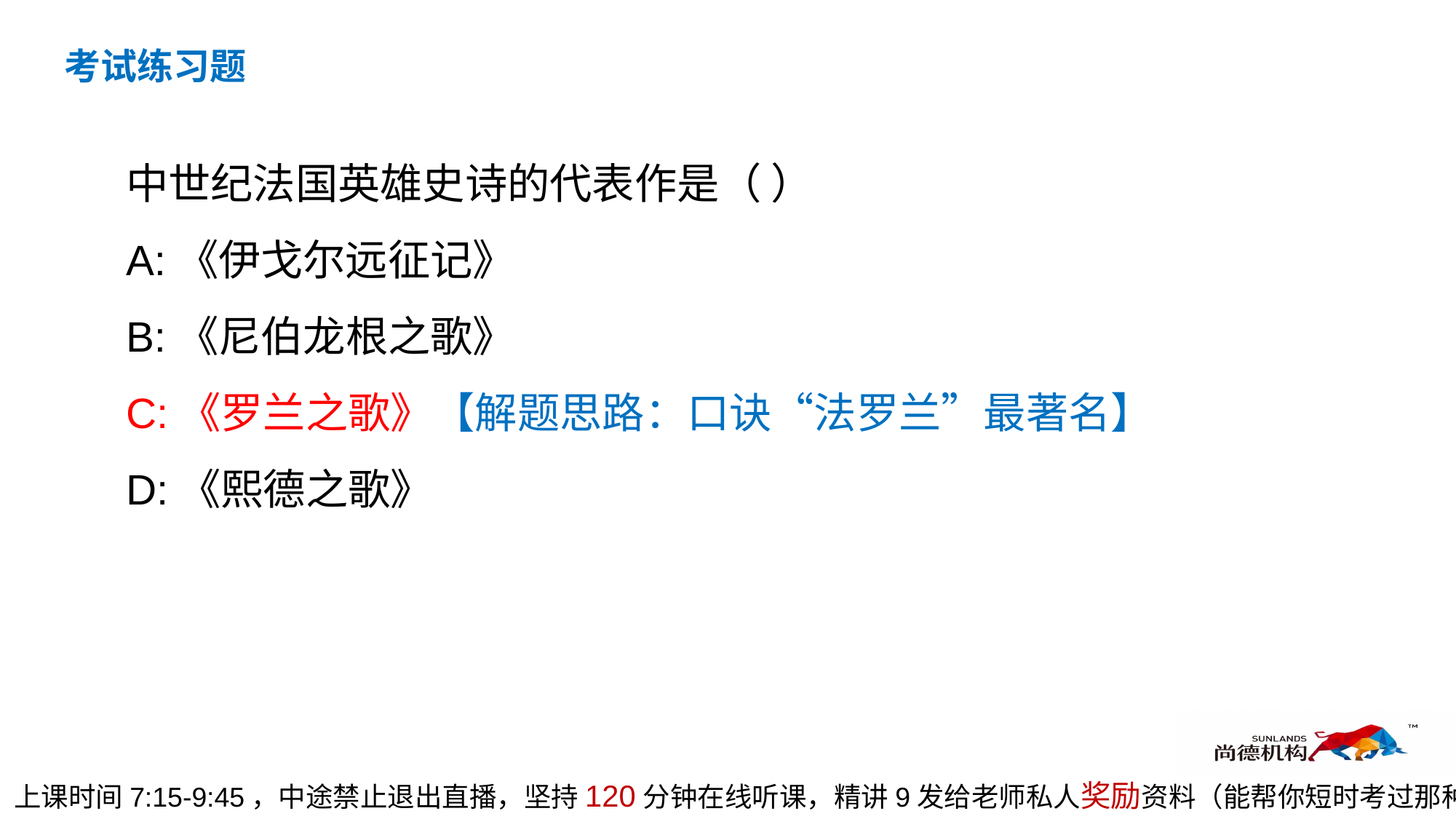

考试练习题
中世纪法国英雄史诗的代表作是（ ）
A:《伊戈尔远征记》
B:《尼伯龙根之歌》
C:《罗兰之歌》【解题思路：口诀“法罗兰”最著名】
D:《熙德之歌》